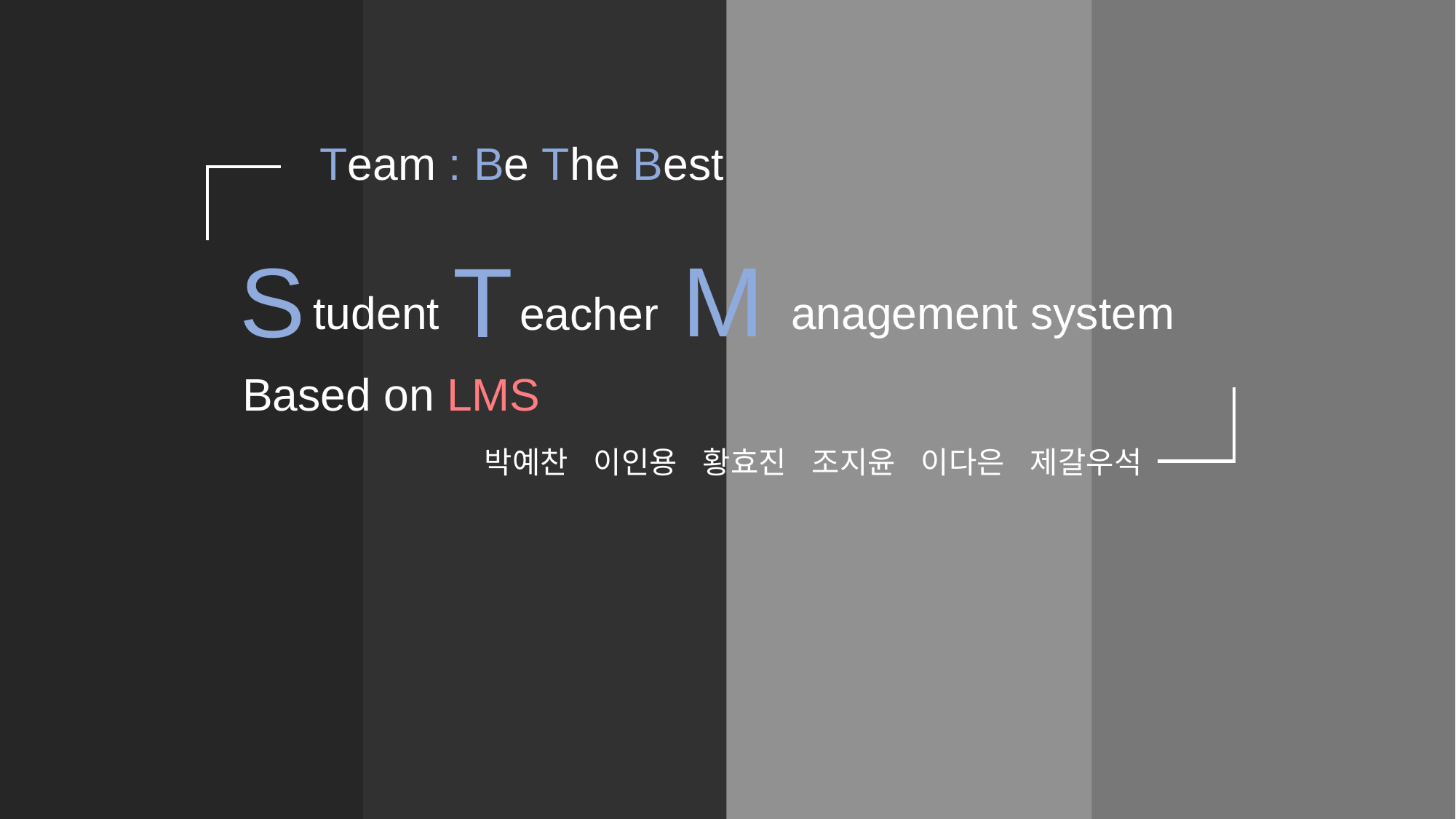

Team : Be The Best
M
T
S
tudent
anagement system
eacher
Based on LMS
박예찬	이인용	황효진	조지윤	이다은	제갈우석